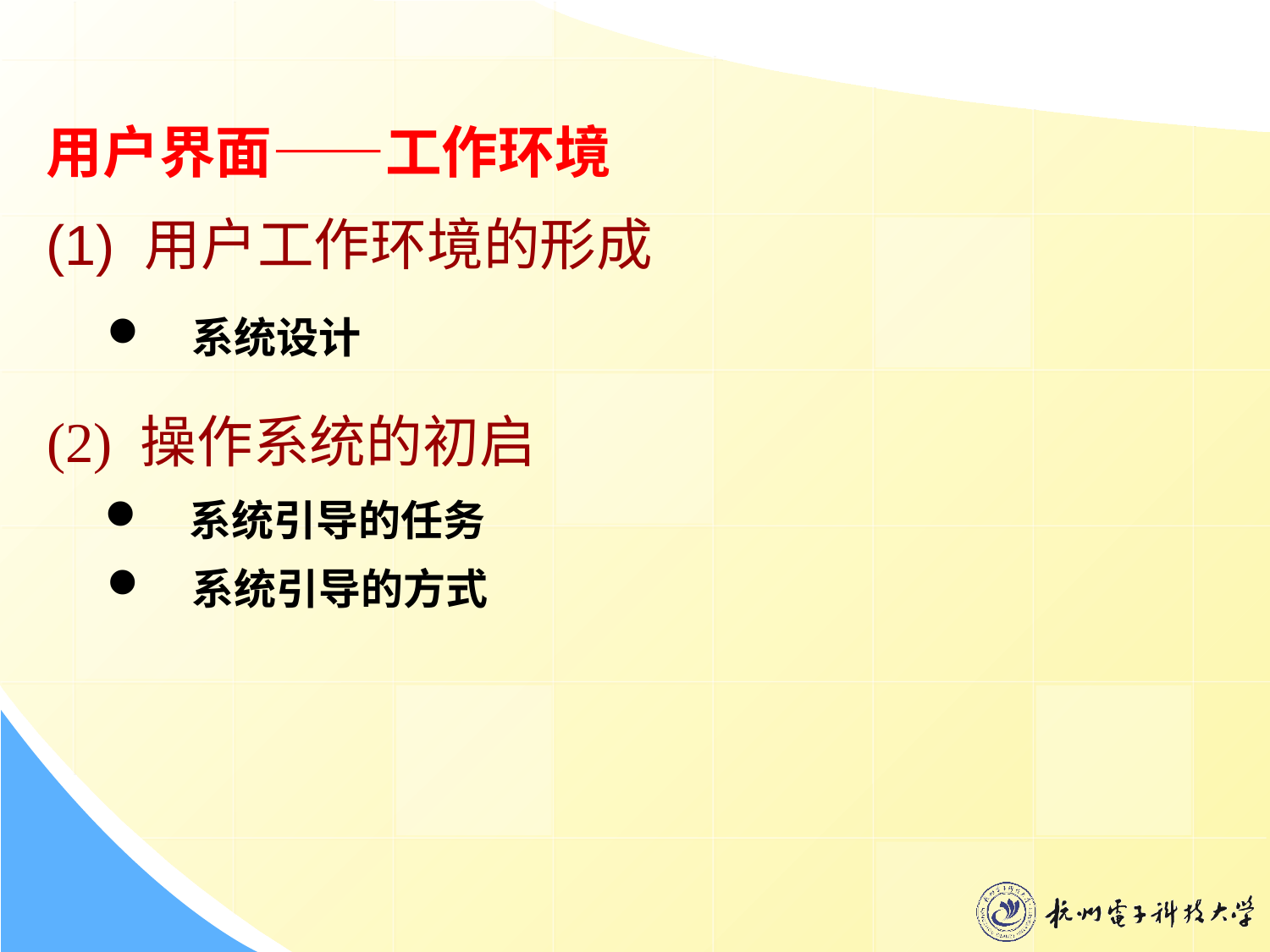

用户界面——工作环境
(1) 用户工作环境的形成
系统设计
(2) 操作系统的初启
系统引导的任务
系统引导的方式